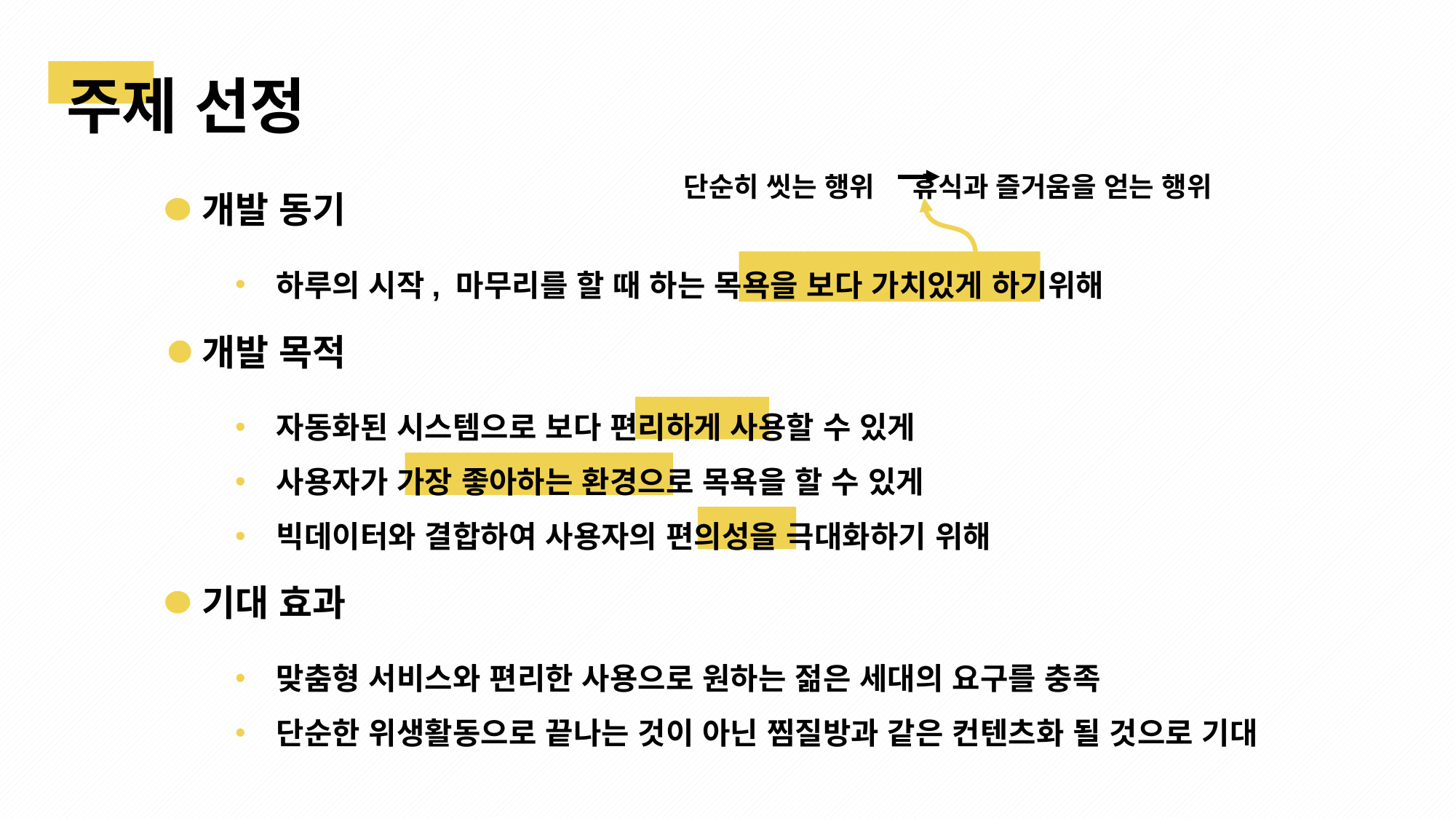

주제 선정
단순히 씻는 행위     휴식과 즐거움을 얻는 행위
개발 동기

하루의 시작, 마무리를 할 때 하는 목욕을 보다 가치있게 하기위해

개발 목적

자동화된 시스템으로 보다 편리하게 사용할 수 있게
사용자가 가장 좋아하는 환경으로 목욕을 할 수 있게
빅데이터와 결합하여 사용자의 편의성을 극대화하기 위해

기대 효과

맞춤형 서비스와 편리한 사용으로 원하는 젊은 세대의 요구를 충족
단순한 위생활동으로 끝나는 것이 아닌 찜질방과 같은 컨텐츠화 될 것으로 기대